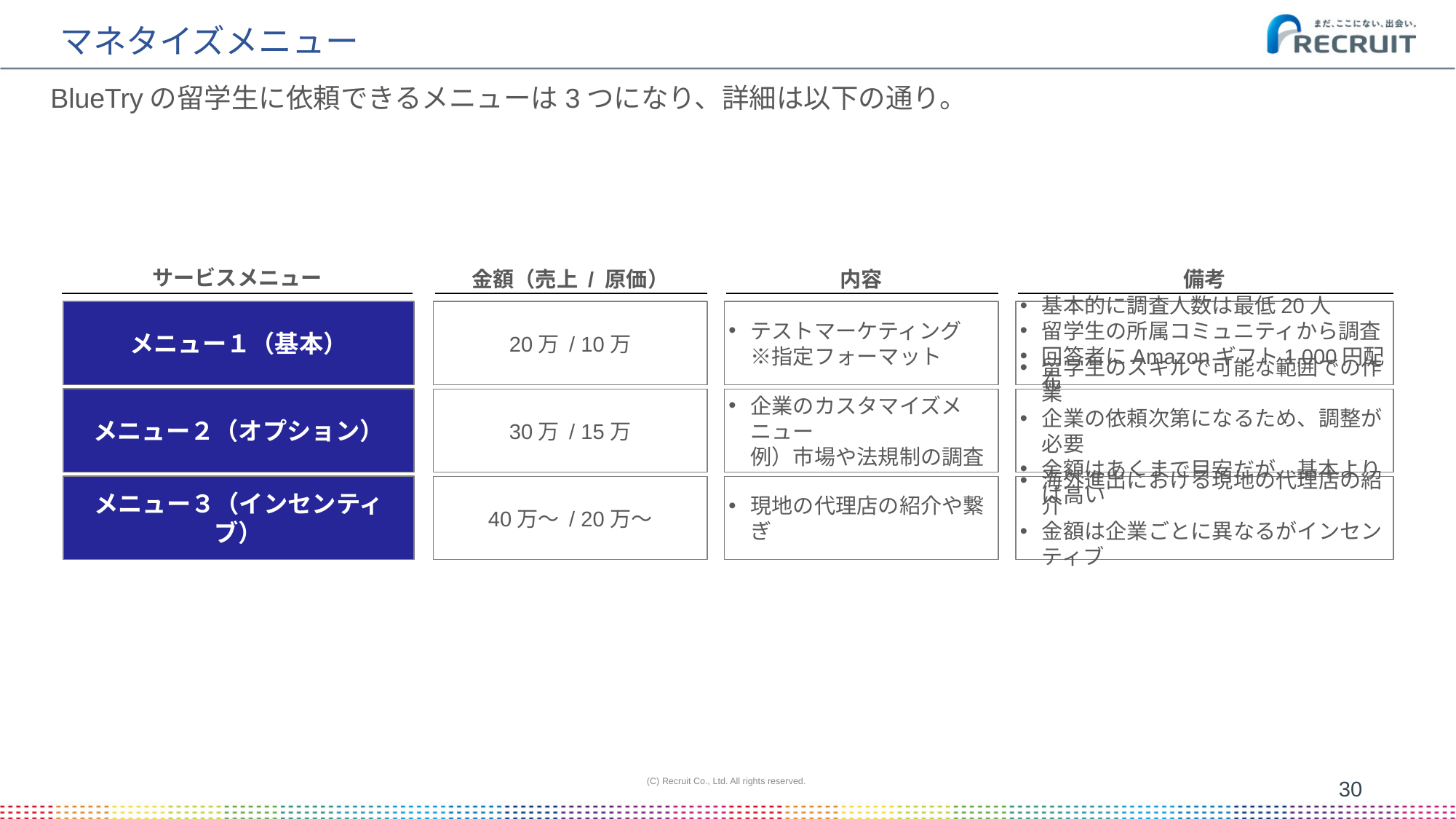

# マネタイズメニュー
BlueTryの留学生に依頼できるメニューは3つになり、詳細は以下の通り。
サービスメニュー
金額（売上 / 原価）
備考
内容
メニュー１（基本）
20万 / 10万
テストマーケティング
※指定フォーマット
基本的に調査人数は最低20人
留学生の所属コミュニティから調査
回答者にAmazonギフト1,000円配布
メニュー２（オプション）
30万 / 15万
企業のカスタマイズメニュー
例）市場や法規制の調査
留学生のスキルで可能な範囲での作業
企業の依頼次第になるため、調整が必要
金額はあくまで目安だが、基本よりは高い
メニュー３（インセンティブ）
40万～ / 20万～
現地の代理店の紹介や繋ぎ
海外進出における現地の代理店の紹介
金額は企業ごとに異なるがインセンティブ
(C) Recruit Co., Ltd. All rights reserved.